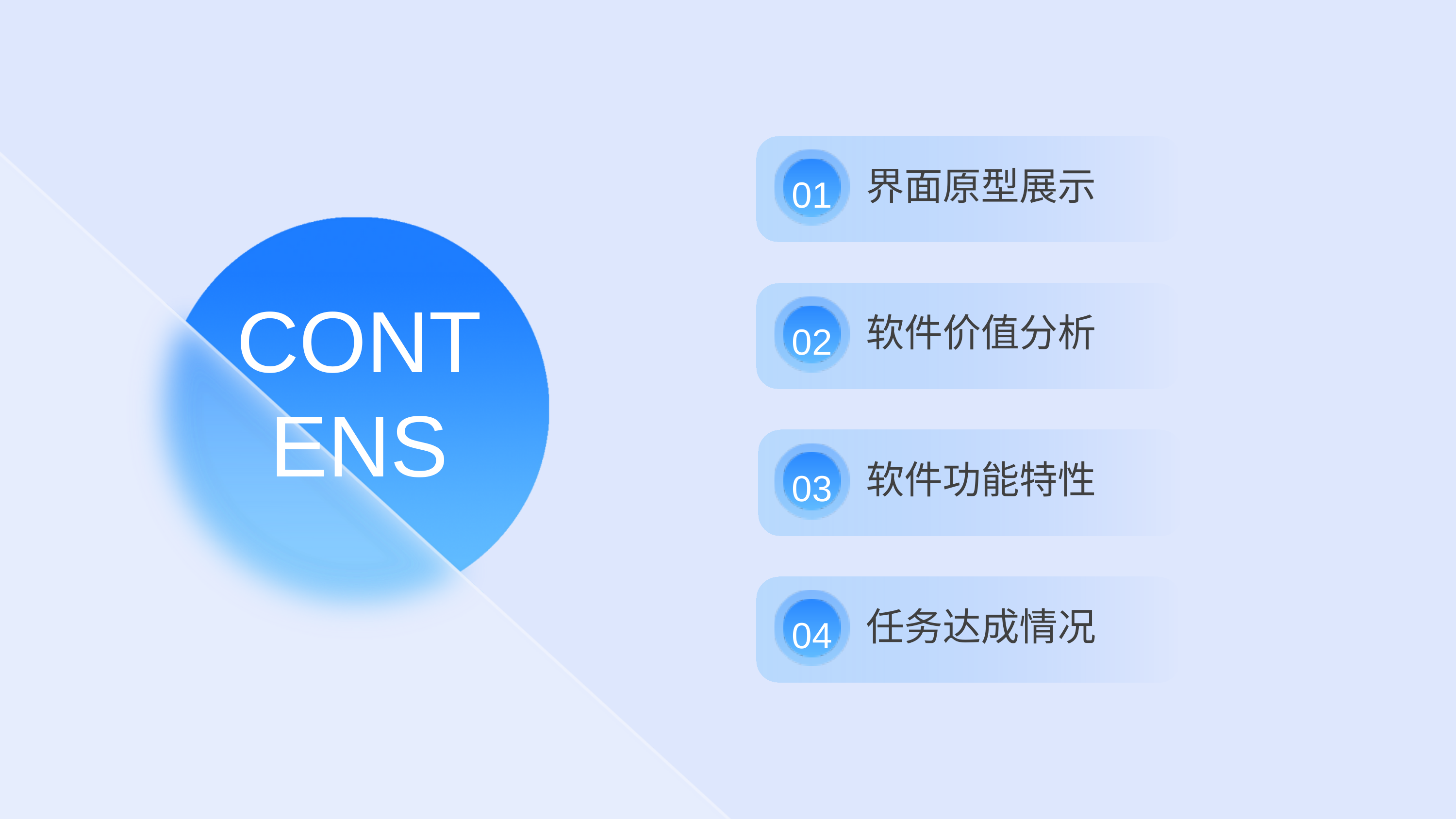

界面原型展示
01

CONTENS

软件价值分析
02

软件功能特性
03

任务达成情况
04